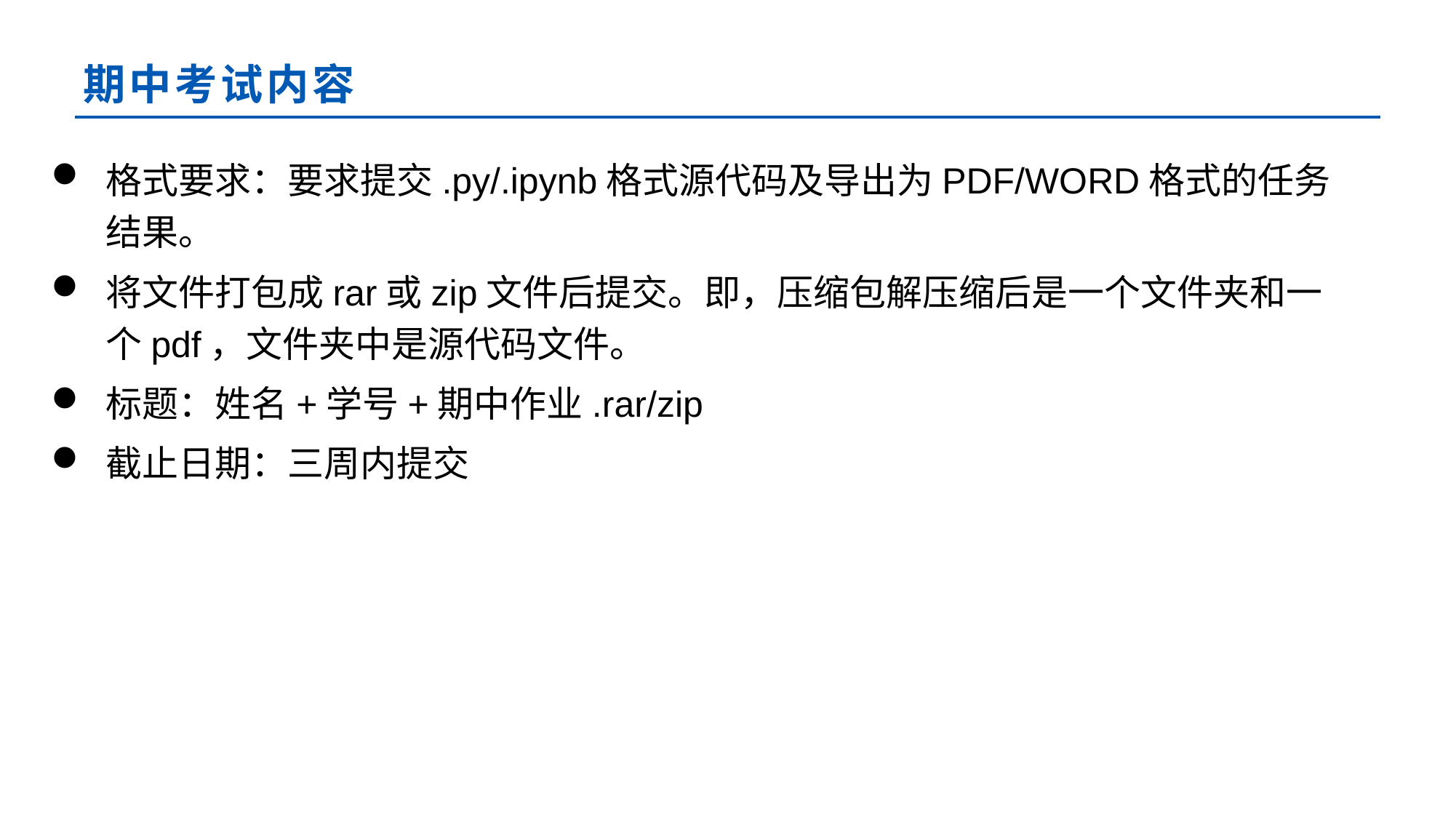

# 期中考试内容
格式要求：要求提交.py/.ipynb格式源代码及导出为PDF/WORD格式的任务结果。
将文件打包成rar或zip文件后提交。即，压缩包解压缩后是一个文件夹和一个pdf，文件夹中是源代码文件。
标题：姓名+学号+期中作业.rar/zip
截止日期：三周内提交

39